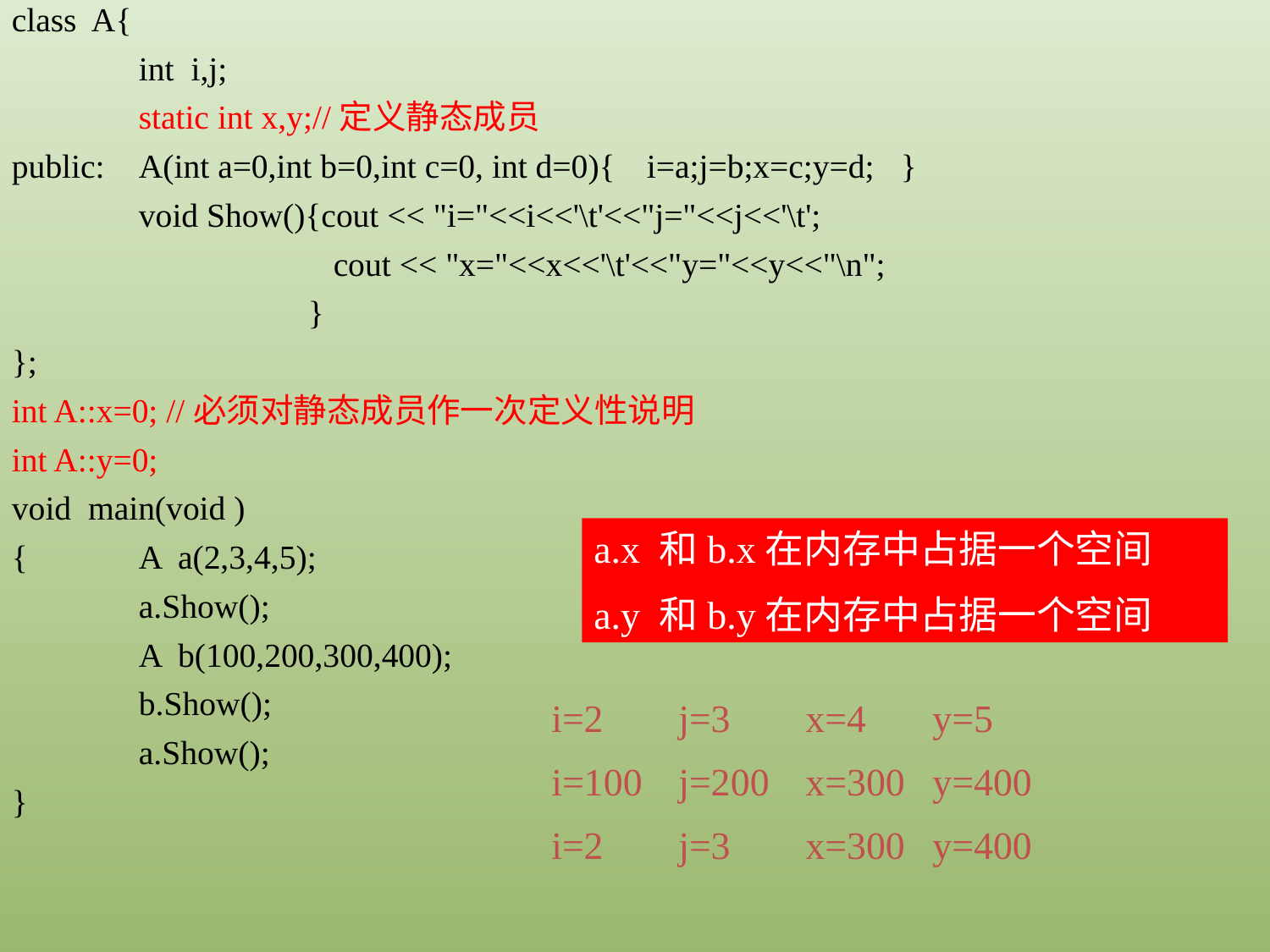

class  A{
	int  i,j;
	static int x,y;//定义静态成员
public:	A(int a=0,int b=0,int c=0, int d=0){	i=a;j=b;x=c;y=d;	}
	void Show(){cout << "i="<<i<<'\t'<<"j="<<j<<'\t';
		        cout << "x="<<x<<'\t'<<"y="<<y<<"\n";
		     }
};
int A::x=0; //必须对静态成员作一次定义性说明
int A::y=0;
void  main(void )
{	A  a(2,3,4,5);
	a.Show();
	A  b(100,200,300,400);
	b.Show();
	a.Show();
}
a.x 和b.x在内存中占据一个空间
a.y 和b.y在内存中占据一个空间
i=2	j=3	x=4	y=5
i=100	j=200	x=300	y=400
i=2	j=3	x=300	y=400
817